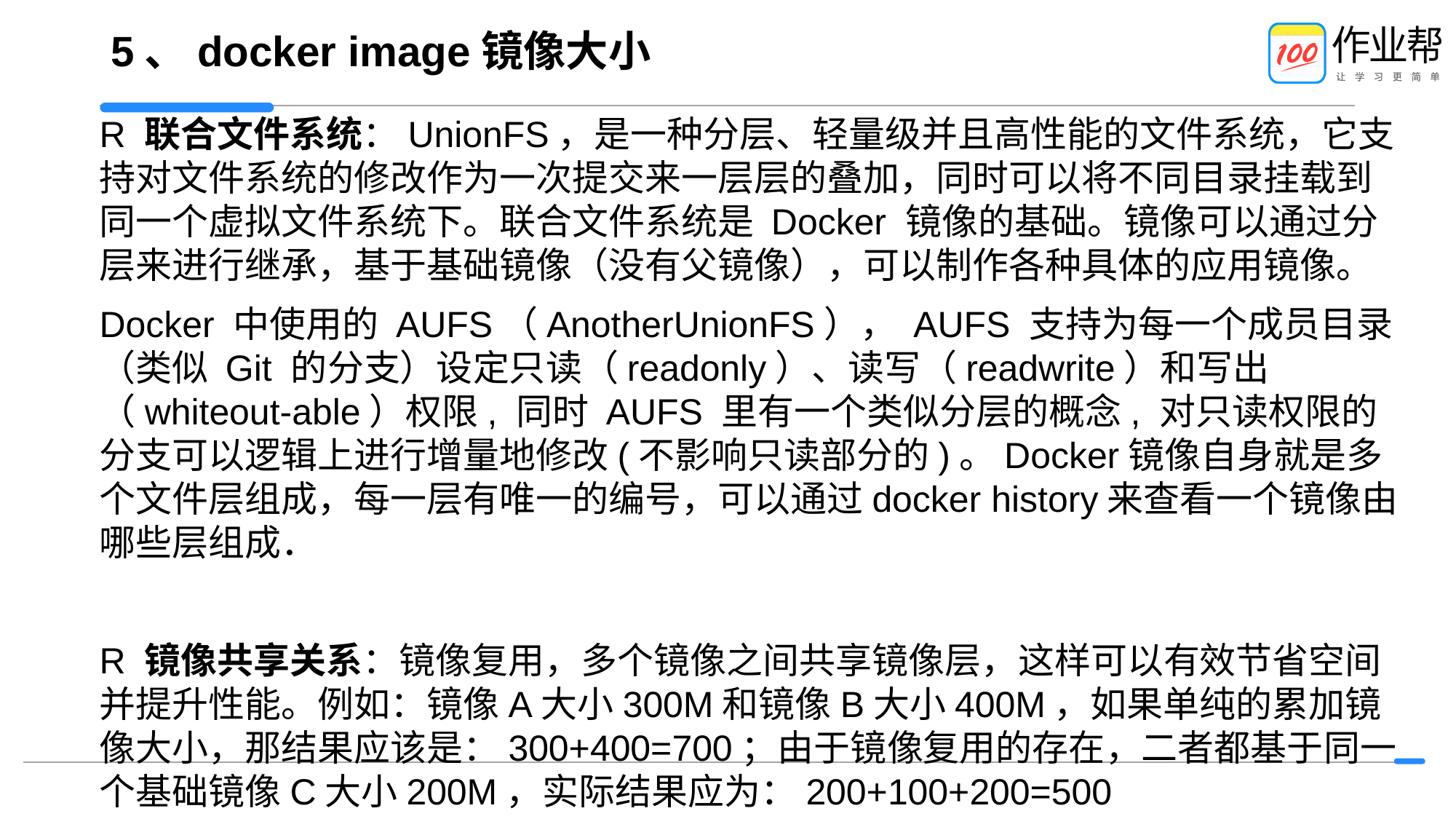

# 5、docker image镜像大小
R 联合文件系统：UnionFS，是一种分层、轻量级并且高性能的文件系统，它支持对文件系统的修改作为一次提交来一层层的叠加，同时可以将不同目录挂载到同一个虚拟文件系统下。联合文件系统是 Docker 镜像的基础。镜像可以通过分层来进行继承，基于基础镜像（没有父镜像），可以制作各种具体的应用镜像。
Docker 中使用的 AUFS（AnotherUnionFS）， AUFS 支持为每一个成员目录（类似 Git 的分支）设定只读（readonly）、读写（readwrite）和写出（whiteout-able）权限, 同时 AUFS 里有一个类似分层的概念, 对只读权限的分支可以逻辑上进行增量地修改(不影响只读部分的)。Docker镜像自身就是多个文件层组成，每一层有唯一的编号，可以通过docker history来查看一个镜像由哪些层组成．

R 镜像共享关系：镜像复用，多个镜像之间共享镜像层，这样可以有效节省空间并提升性能。例如：镜像A大小300M和镜像B大小400M，如果单纯的累加镜像大小，那结果应该是：300+400=700；由于镜像复用的存在，二者都基于同一个基础镜像C大小200M，实际结果应为：200+100+200=500